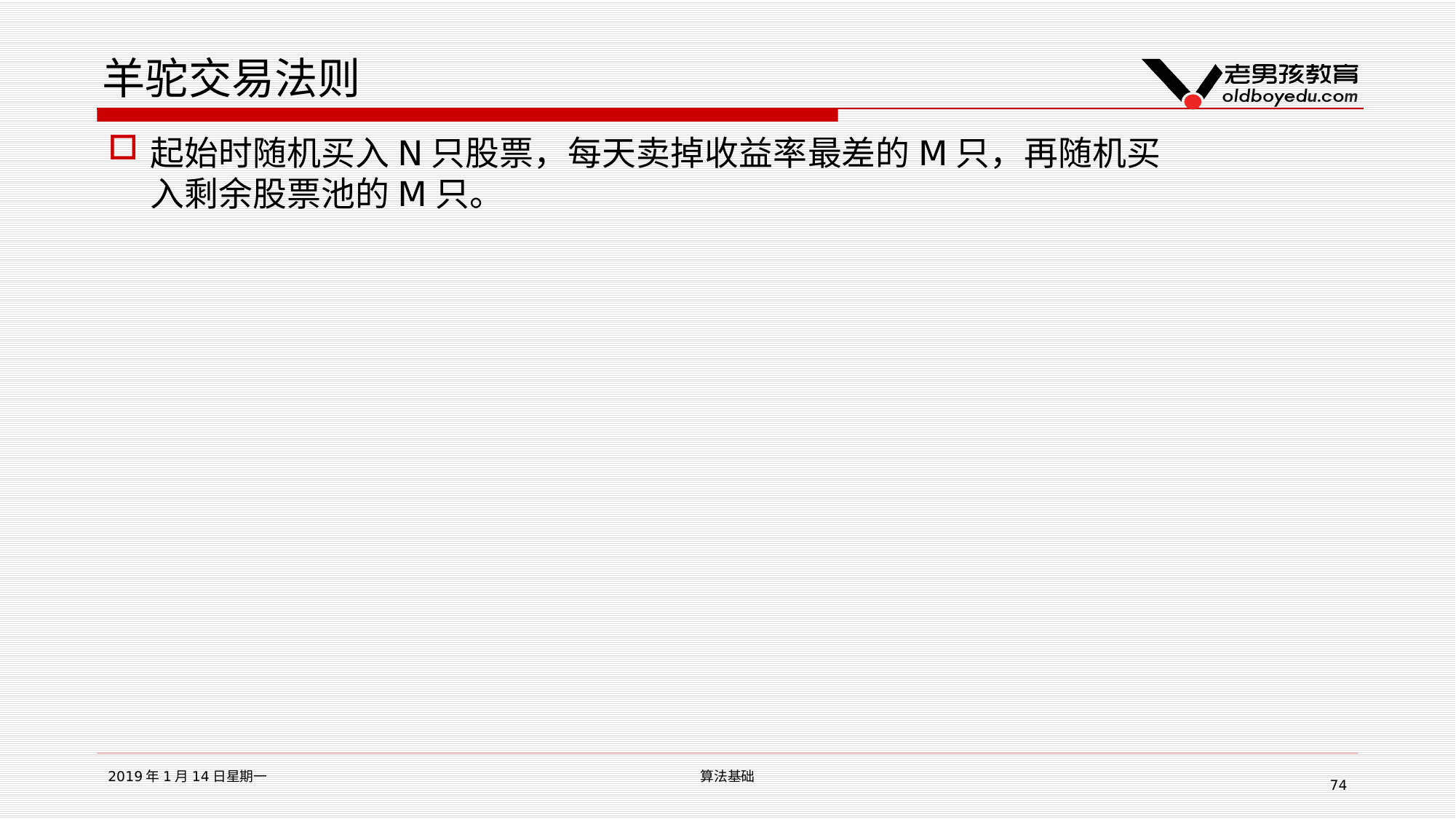

# 羊驼交易法则
起始时随机买入N只股票，每天卖掉收益率最差的M只，再随机买入剩余股票池的M只。
2019年1月14日星期一
算法基础
74